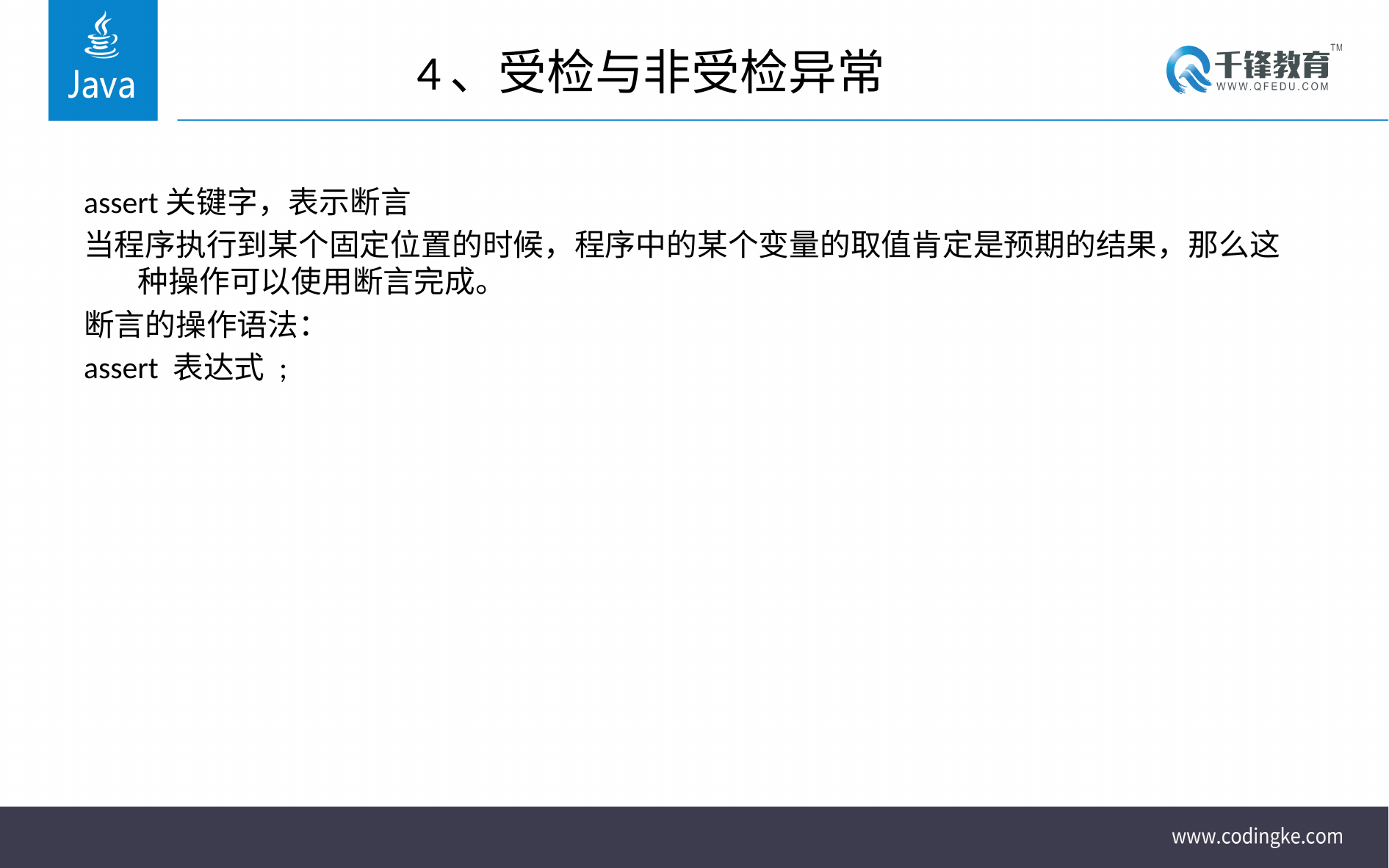

# 4、受检与非受检异常
assert关键字，表示断言
当程序执行到某个固定位置的时候，程序中的某个变量的取值肯定是预期的结果，那么这种操作可以使用断言完成。
断言的操作语法：
assert 表达式 ;